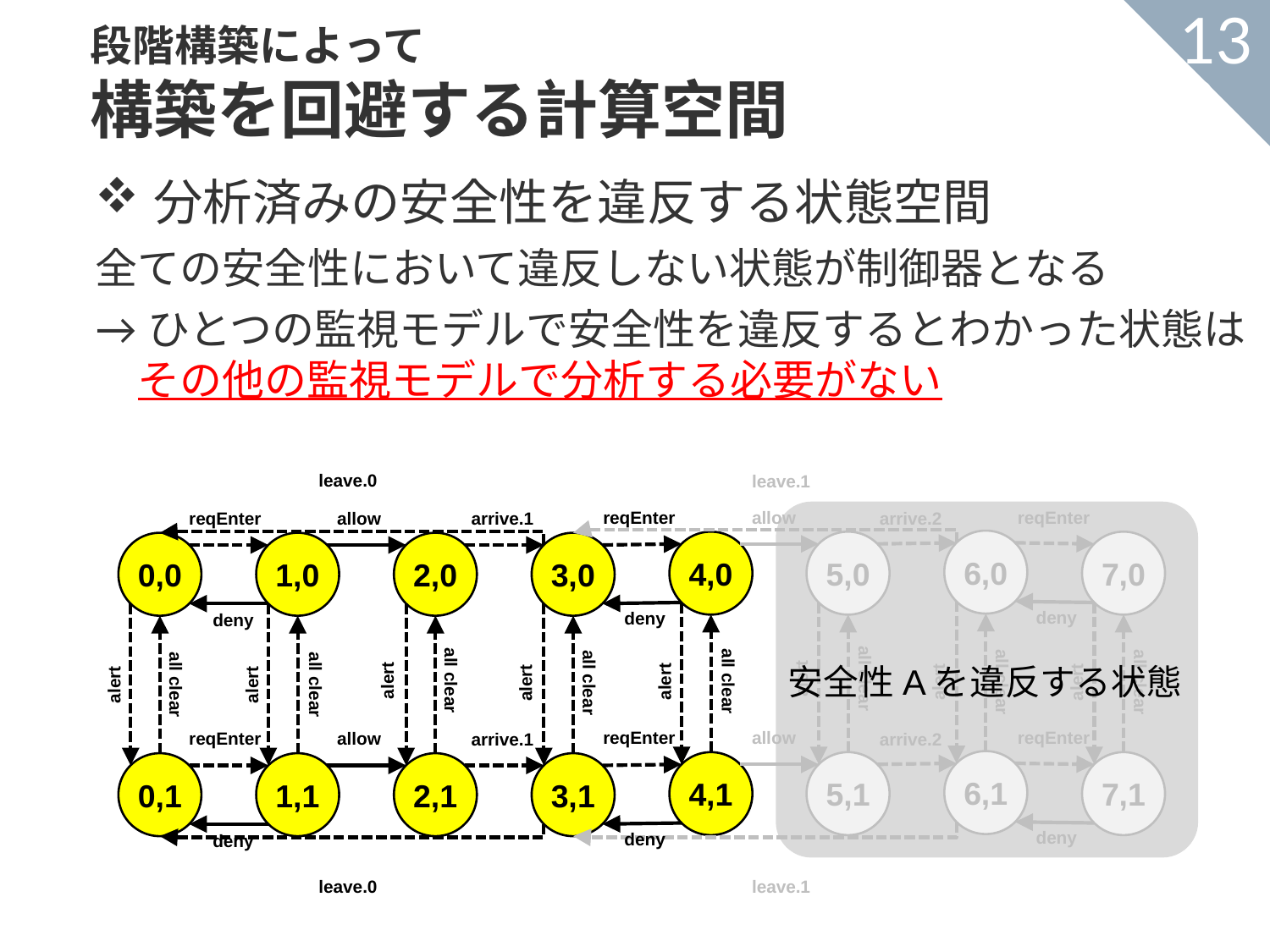

段階構築によって
構築を回避する計算空間
132

分析済みの安全性を違反する状態空間
全ての安全性において違反しない状態が制御器となる
→ひとつの監視モデルで安全性を違反するとわかった状態は
　その他の監視モデルで分析する必要がない
leave.0
leave.1
reqEnter
allow
reqEnter
reqEnter
allow
arrive.1

arrive.2
6,0
4,0
5,0
7,0
0,0
1,0
2,0
3,0
deny
deny
deny
安全性Aを違反する状態
alert
alert
alert
alert
alert
alert
alert
alert
all clear
all clear
all clear
all clear
all clear
all clear
all clear
all clear
reqEnter
allow
reqEnter
reqEnter
allow
arrive.1
arrive.2
6,1
4,1
5,1
7,1
0,1
1,1
2,1
3,1
deny
deny
deny
leave.1
leave.0